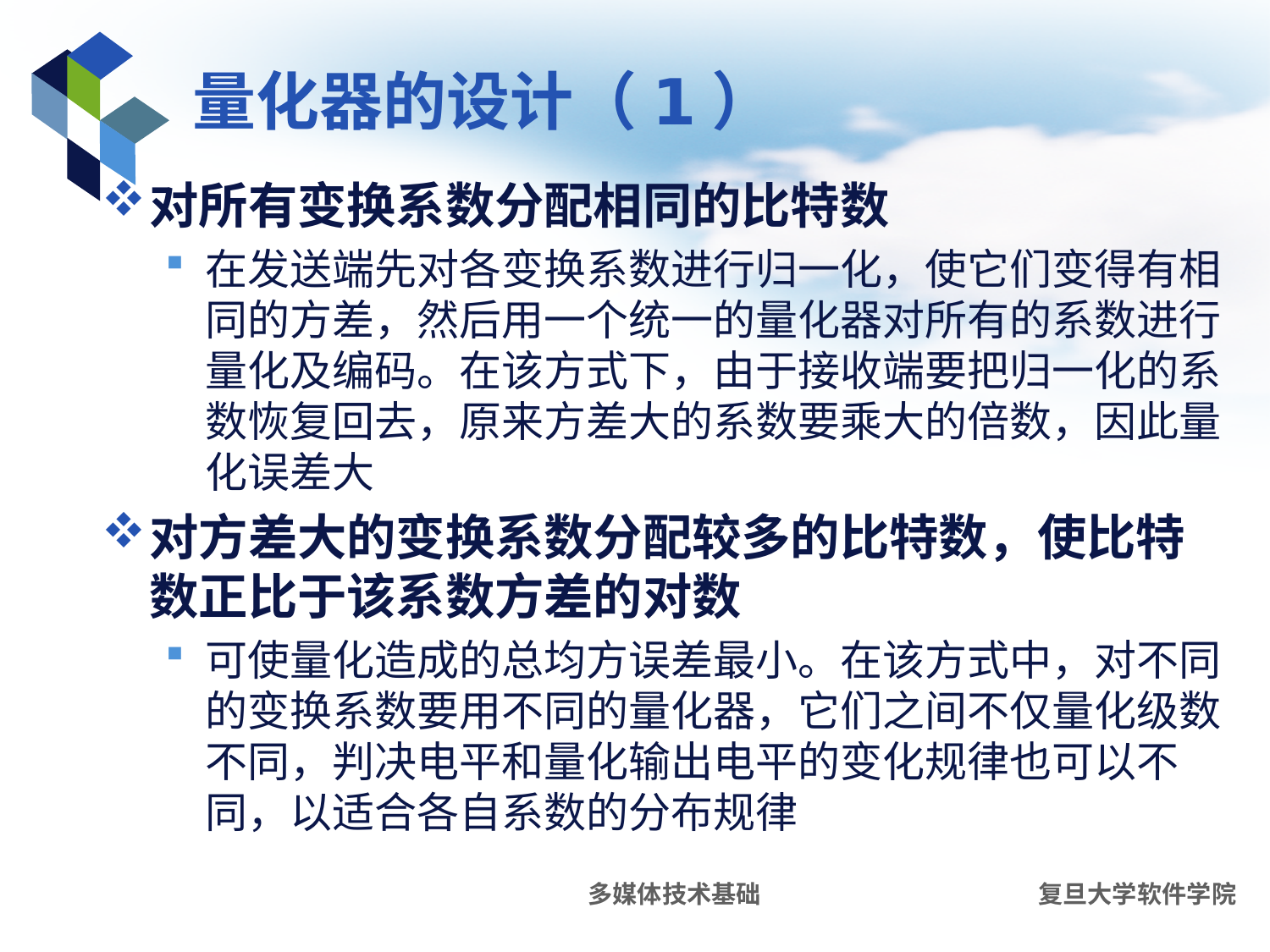

# 量化器的设计（1）
对所有变换系数分配相同的比特数
在发送端先对各变换系数进行归一化，使它们变得有相同的方差，然后用一个统一的量化器对所有的系数进行量化及编码。在该方式下，由于接收端要把归一化的系数恢复回去，原来方差大的系数要乘大的倍数，因此量化误差大
对方差大的变换系数分配较多的比特数，使比特数正比于该系数方差的对数
可使量化造成的总均方误差最小。在该方式中，对不同的变换系数要用不同的量化器，它们之间不仅量化级数不同，判决电平和量化输出电平的变化规律也可以不同，以适合各自系数的分布规律
多媒体技术基础